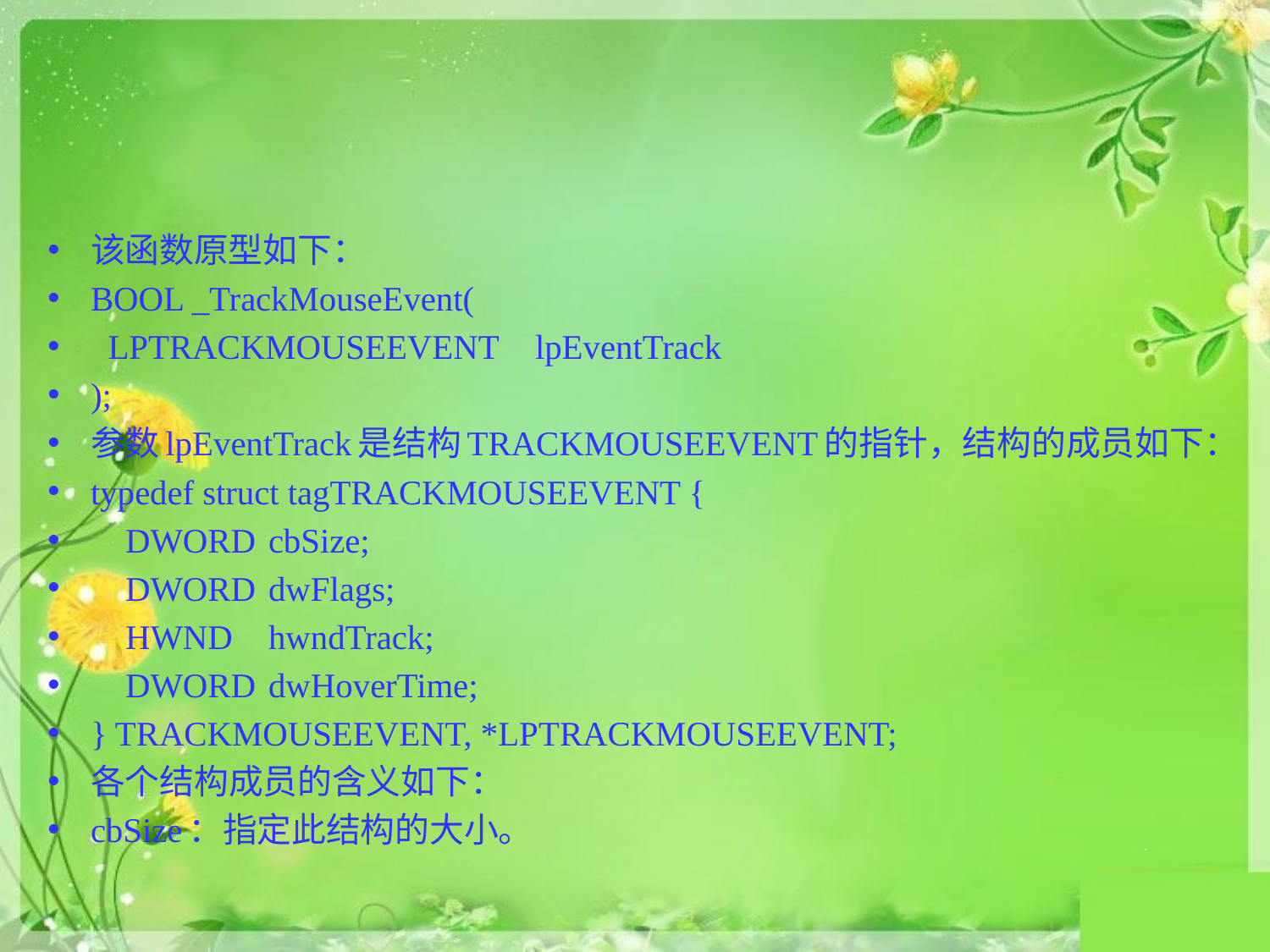

#
该函数原型如下：
BOOL _TrackMouseEvent(
  LPTRACKMOUSEEVENT		lpEventTrack
);
参数lpEventTrack是结构TRACKMOUSEEVENT的指针，结构的成员如下：
typedef struct tagTRACKMOUSEEVENT {
    DWORD 	cbSize;
    DWORD 	dwFlags;
    HWND 	hwndTrack;
    DWORD 	dwHoverTime;
} TRACKMOUSEEVENT, *LPTRACKMOUSEEVENT;
各个结构成员的含义如下：
cbSize：指定此结构的大小。